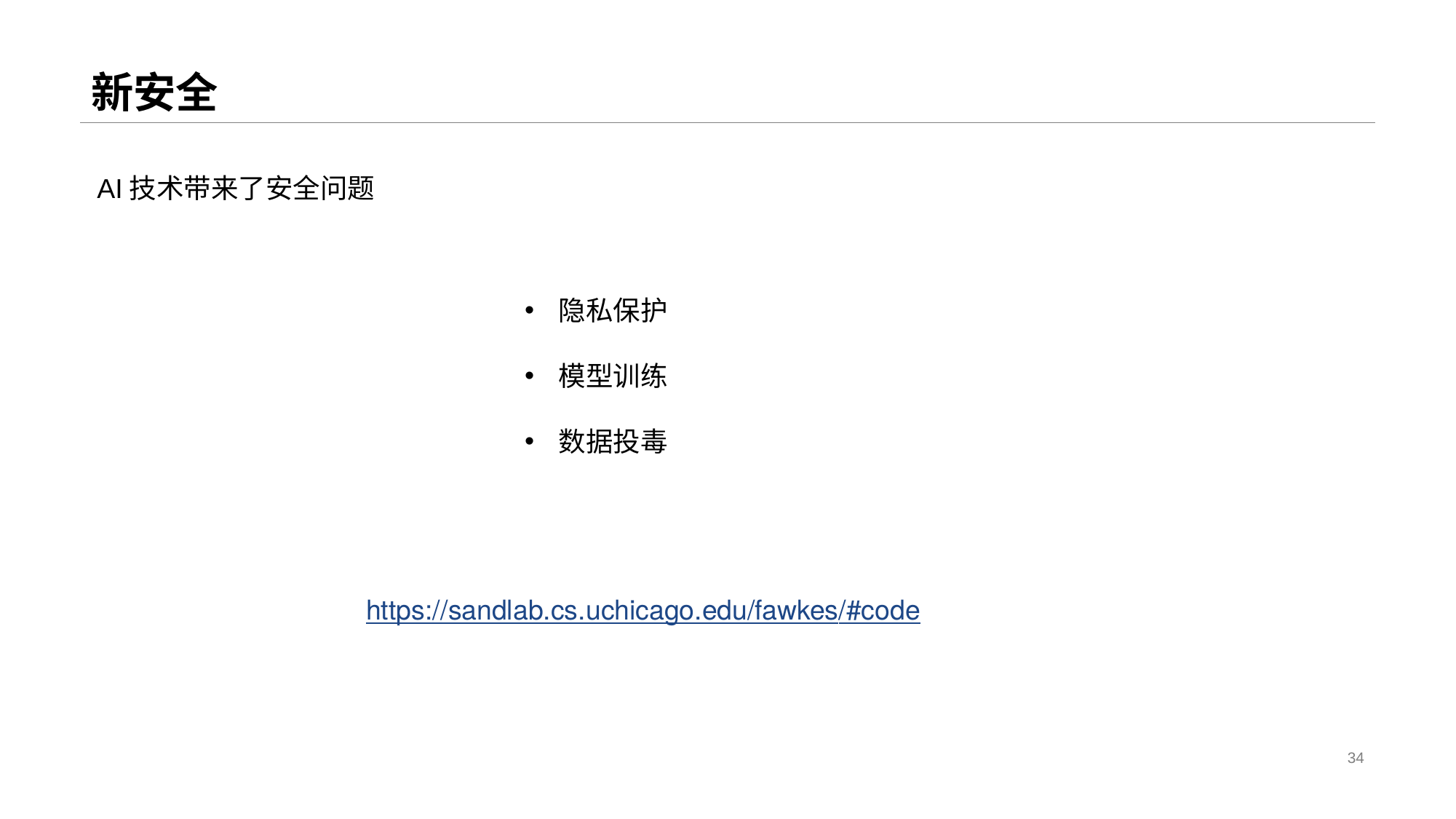

# 新安全
AI技术带来了安全问题
隐私保护

模型训练

数据投毒
https://sandlab.cs.uchicago.edu/fawkes/#code
34